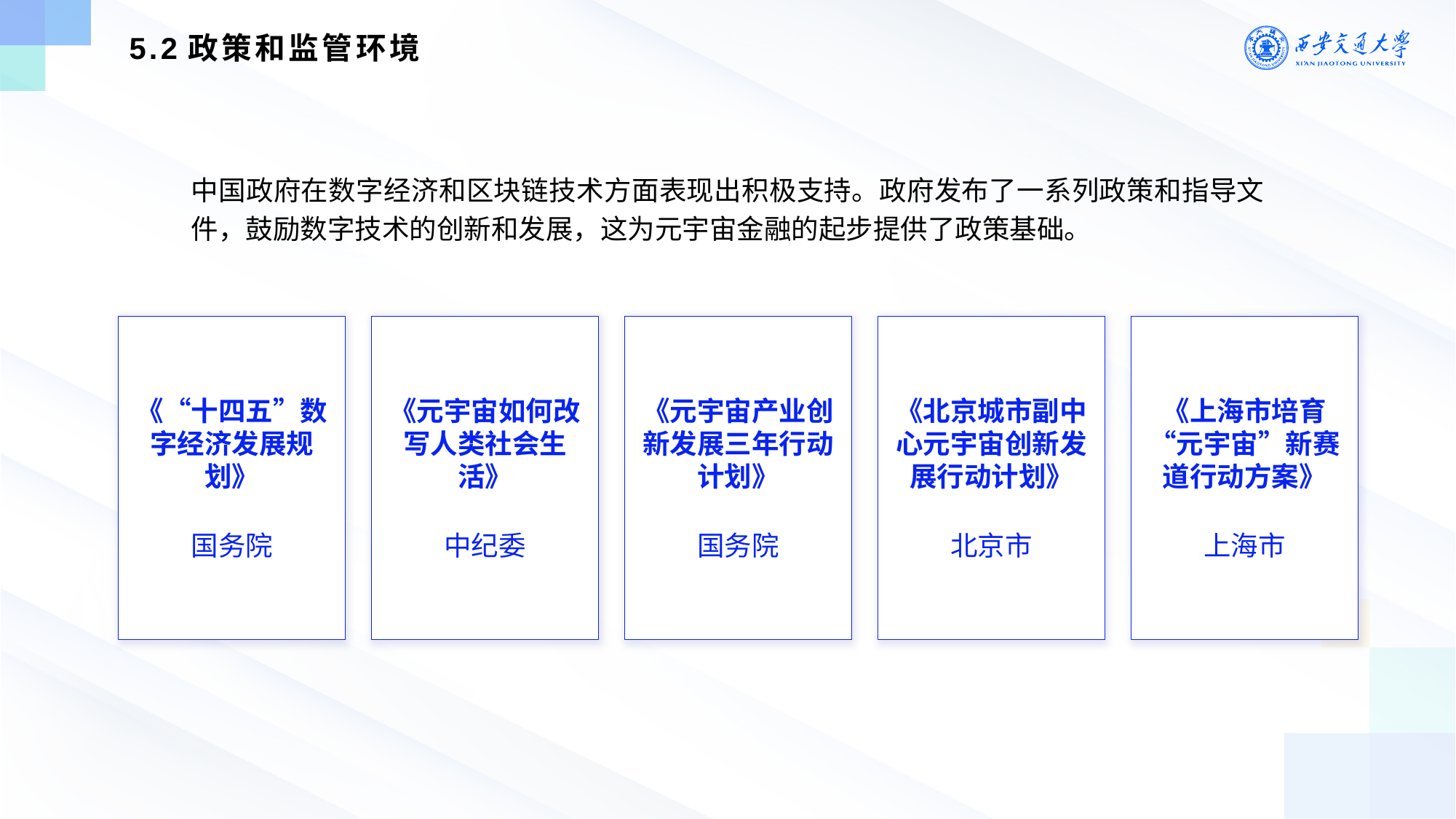

5.2政策和监管环境
中国政府在数字经济和区块链技术方面表现出积极支持。政府发布了一系列政策和指导文件，鼓励数字技术的创新和发展，这为元宇宙金融的起步提供了政策基础。
《“十四五”数字经济发展规划》

国务院
《元宇宙如何改写人类社会生活》

中纪委
《元宇宙产业创新发展三年行动计划》

国务院
《北京城市副中心元宇宙创新发展行动计划》

北京市
《上海市培育“元宇宙”新赛道行动方案》

上海市